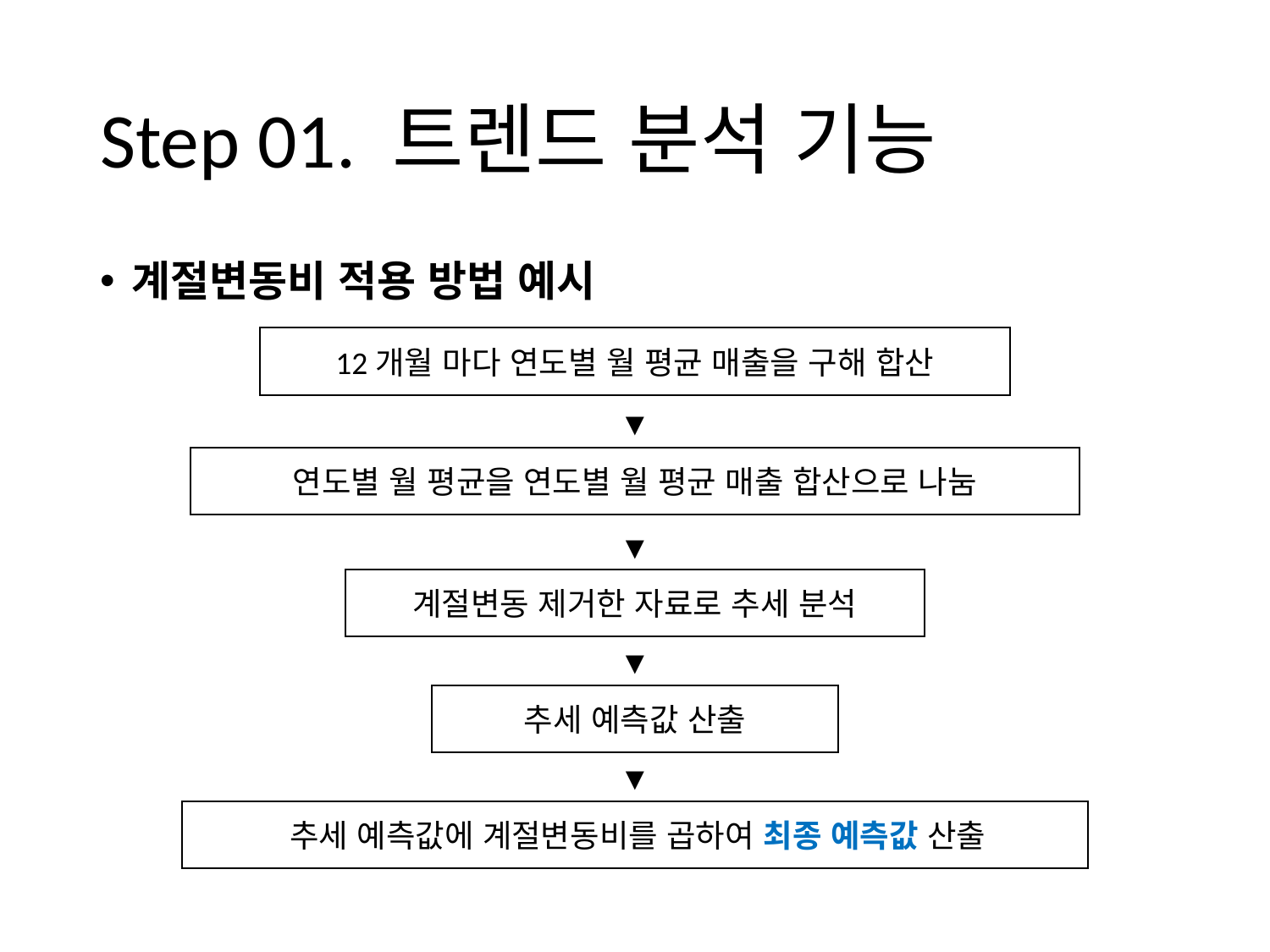

# Step 01. 트렌드 분석 기능
계절변동비 적용 방법 예시

12개월 마다 연도별 월 평균 매출을 구해 합산
▼
연도별 월 평균을 연도별 월 평균 매출 합산으로 나눔
▼
계절변동 제거한 자료로 추세 분석
▼
추세 예측값 산출
▼
추세 예측값에 계절변동비를 곱하여 최종 예측값 산출